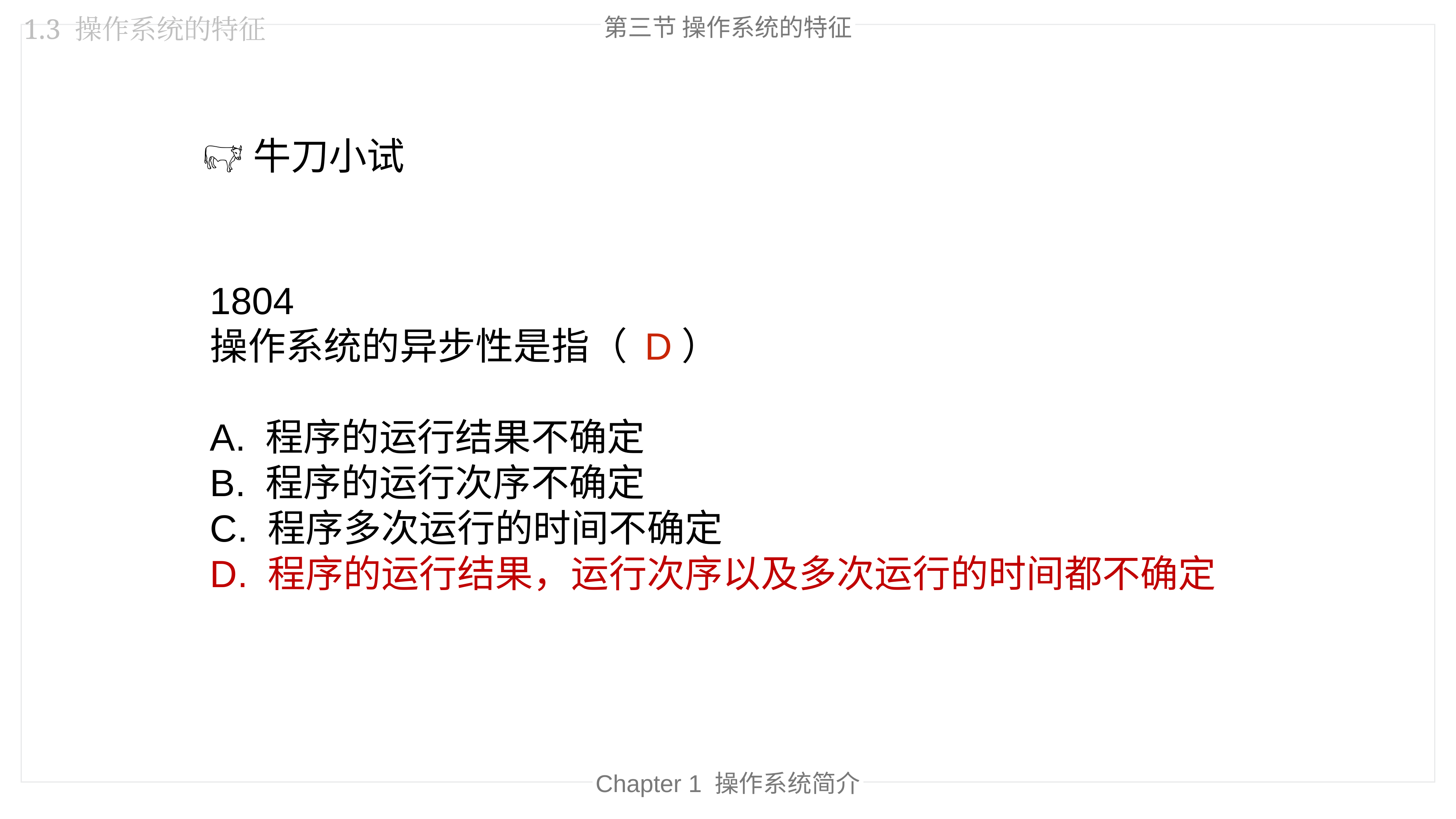

第三节 操作系统的特征
1.3 操作系统的特征
🐂牛刀小试
1804
操作系统的异步性是指（ D）

A. 程序的运行结果不确定
B. 程序的运行次序不确定
C. 程序多次运行的时间不确定
D. 程序的运行结果，运行次序以及多次运行的时间都不确定
Chapter 1 操作系统简介